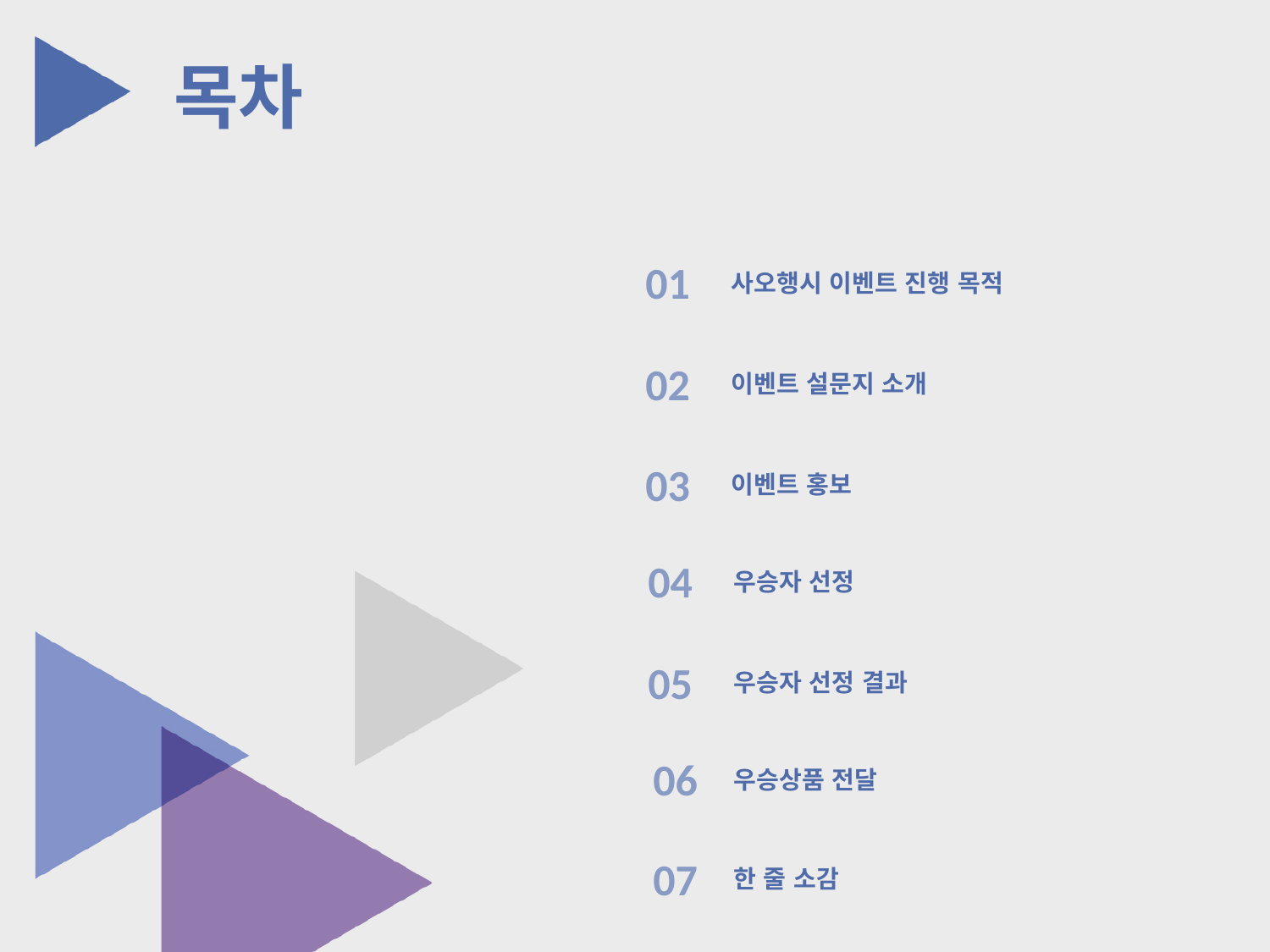

목차

사오행시 이벤트 진행 목적
01

이벤트 설문지 소개
02

이벤트 홍보
03

우승자 선정
04

우승자 선정 결과
05

우승상품 전달
06

한 줄 소감
07